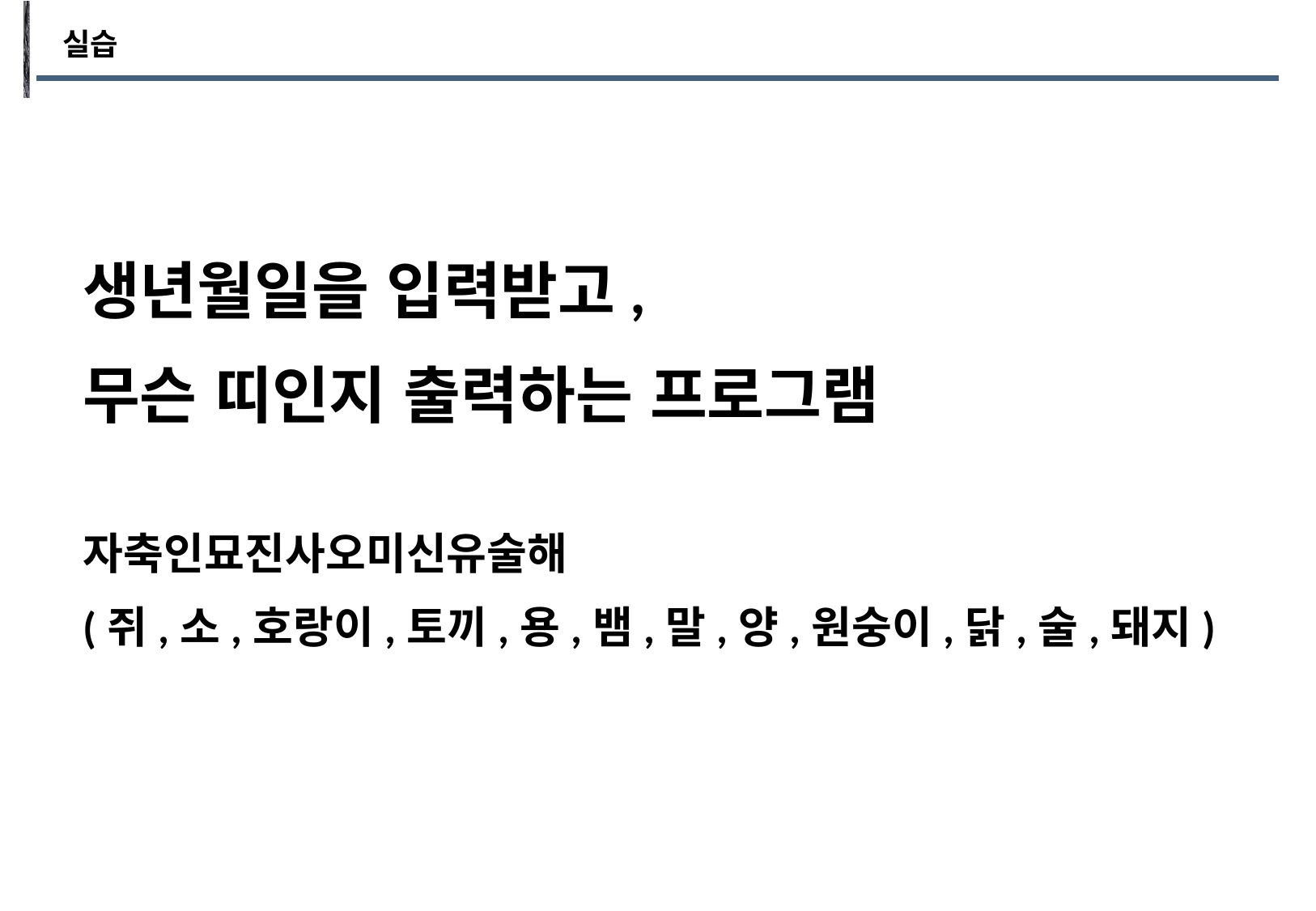

실습

생년월일을 입력받고,
무슨 띠인지 출력하는 프로그램

자축인묘진사오미신유술해
(쥐,소,호랑이,토끼,용,뱀,말,양,원숭이,닭,술,돼지)